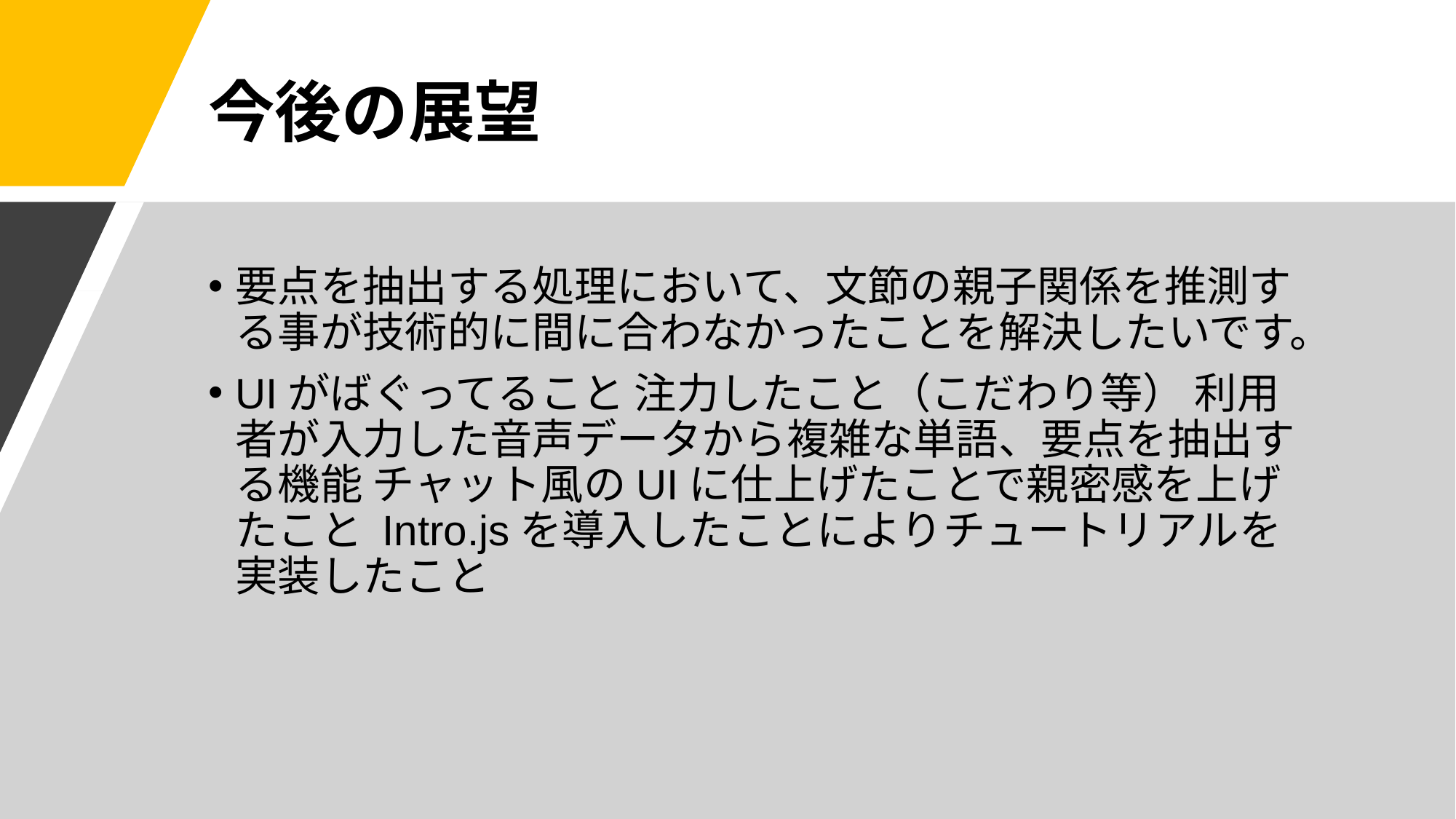

# 今後の展望

要点を抽出する処理において、文節の親子関係を推測する事が技術的に間に合わなかったことを解決したいです。
UIがばぐってること 注力したこと（こだわり等） 利用者が入力した音声データから複雑な単語、要点を抽出する機能 チャット風のUIに仕上げたことで親密感を上げたこと Intro.jsを導入したことによりチュートリアルを実装したこと